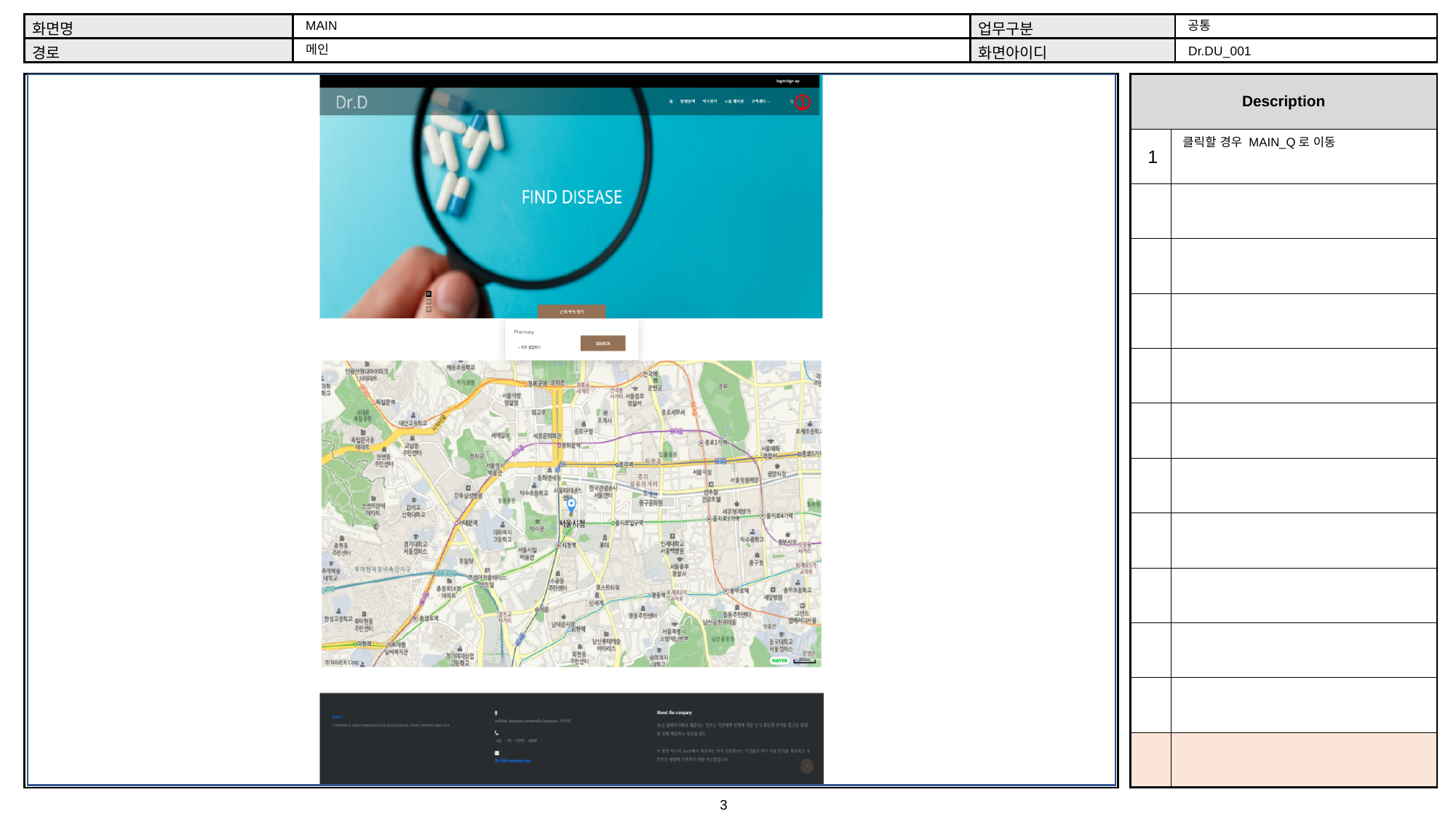

공통
MAIN
메인
Dr.DU_001

1
클릭할 경우 MAIN_Q로 이동
1